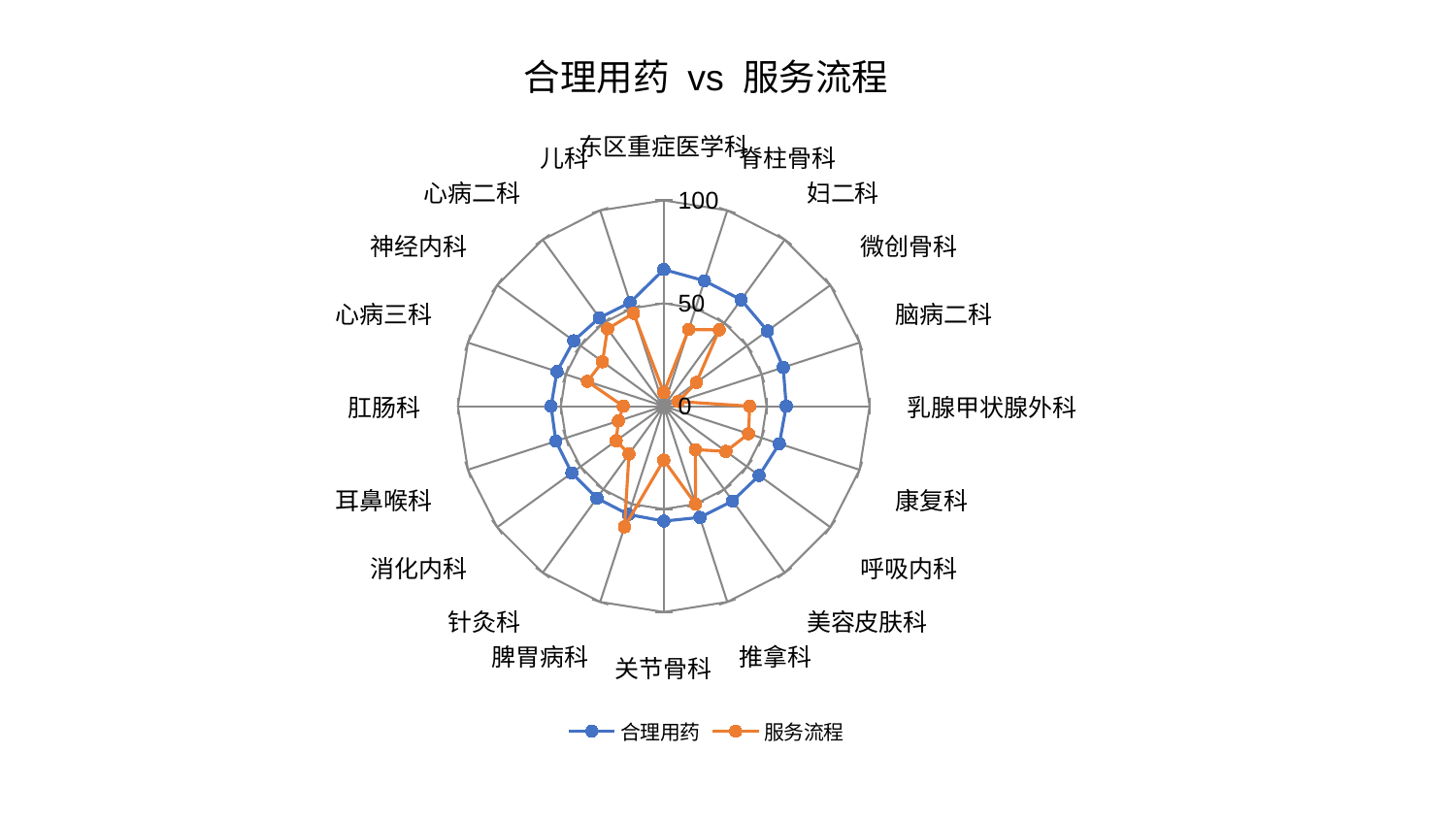

### Chart: 合理用药 vs 服务流程

| Category | 合理用药 | 服务流程 |
|---|---|---|
| 东区重症医学科 | 66.40275853204902 | 6.576594737246937 |
| 脊柱骨科 | 64.07695150608272 | 39.141768368086986 |
| 妇二科 | 63.90587396861257 | 45.8877167007347 |
| 微创骨科 | 62.27314110891604 | 19.566182932123233 |
| 脑病二科 | 61.02542539090928 | 7.358588537007703 |
| 乳腺甲状腺外科 | 59.51042030712701 | 41.75451510773969 |
| 康复科 | 59.056860769024986 | 43.34438826550345 |
| 呼吸内科 | 57.26595770101408 | 37.370008315203975 |
| 美容皮肤科 | 56.929457849237885 | 26.076271664130452 |
| 推拿科 | 56.822443227579285 | 50.01686283788367 |
| 关节骨科 | 55.837486370501125 | 26.19518143152154 |
| 脾胃病科 | 55.339707975446615 | 61.64487113396172 |
| 针灸科 | 55.237845307934684 | 28.744570577853302 |
| 消化内科 | 55.21313928971283 | 28.59230051420375 |
| 耳鼻喉科 | 55.108491997072505 | 23.172610826718326 |
| 肛肠科 | 54.74370149963262 | 19.673124572133585 |
| 心病三科 | 54.52349413146682 | 38.9659592274307 |
| 神经内科 | 54.08054494442165 | 36.75469914520379 |
| 心病二科 | 53.12870481424645 | 46.48539897843852 |
| 儿科 | 52.9723187951036 | 47.49701080315143 |
54